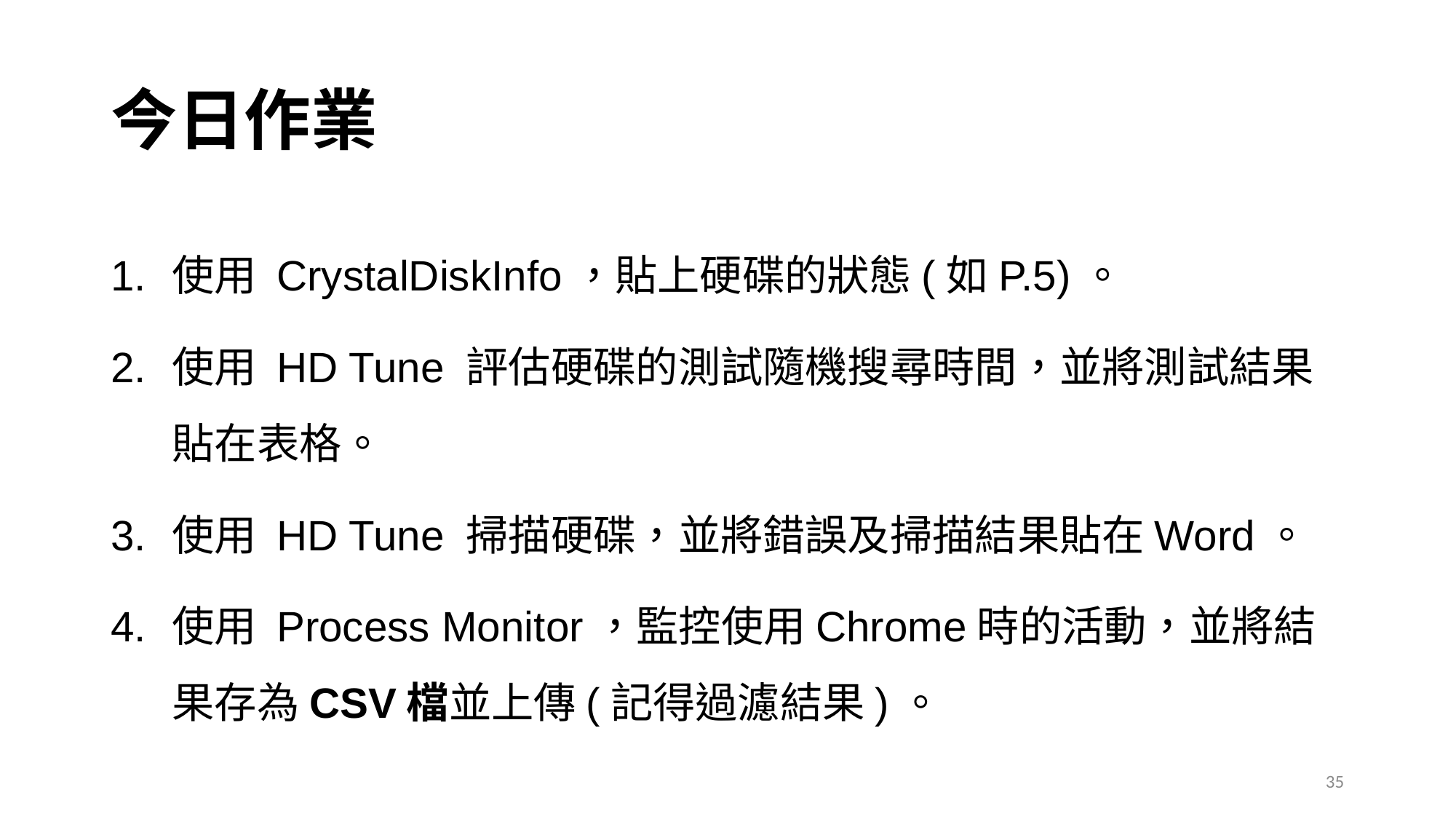

# 今日作業
使用 CrystalDiskInfo，貼上硬碟的狀態(如P.5)。
使用 HD Tune 評估硬碟的測試隨機搜尋時間，並將測試結果貼在表格。
使用 HD Tune 掃描硬碟，並將錯誤及掃描結果貼在Word。
使用 Process Monitor，監控使用Chrome時的活動，並將結果存為CSV檔並上傳(記得過濾結果)。

35